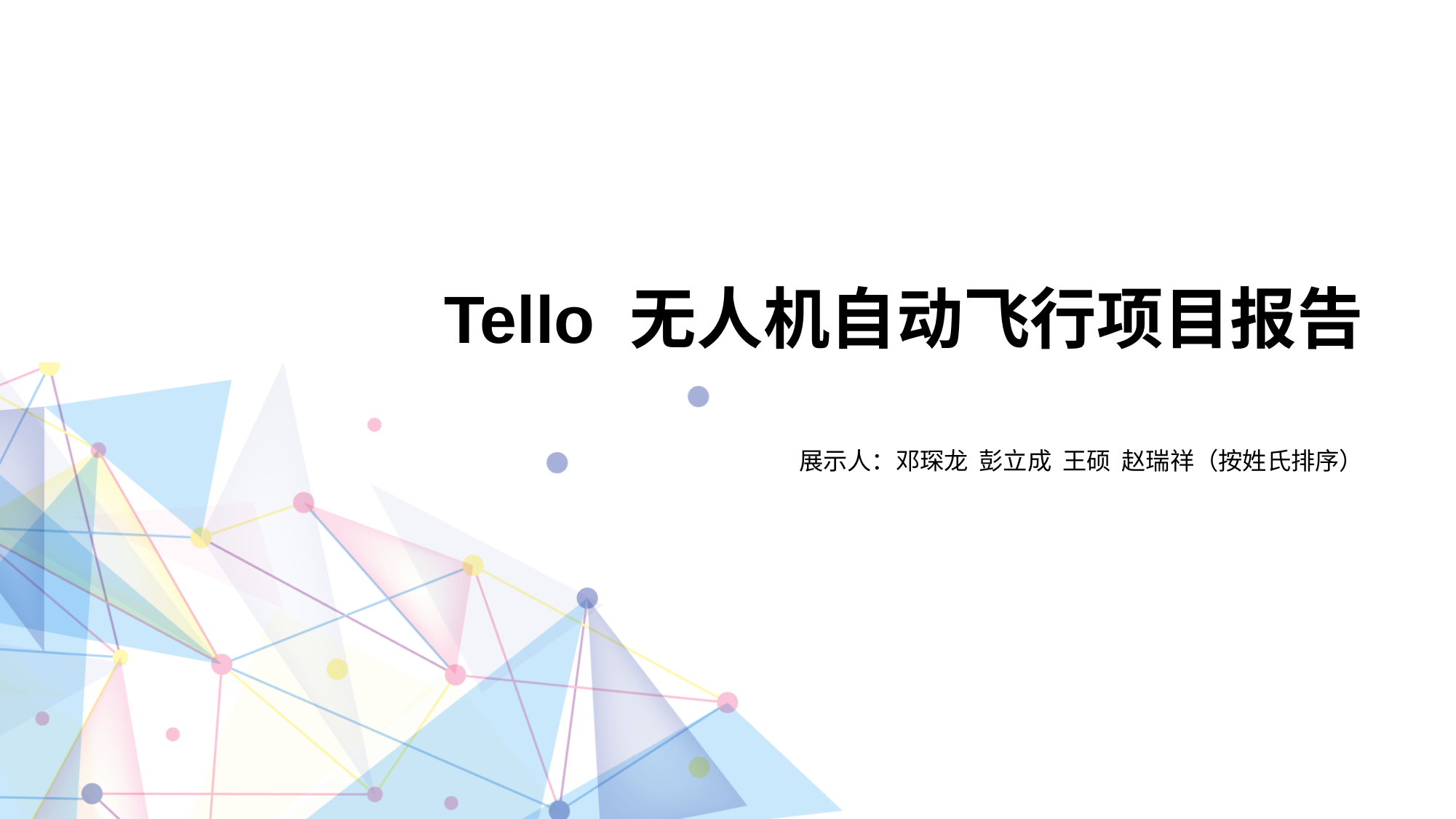

# Tello 无人机自动飞行项目报告
展示人：邓琛龙  彭立成  王硕  赵瑞祥（按姓氏排序）